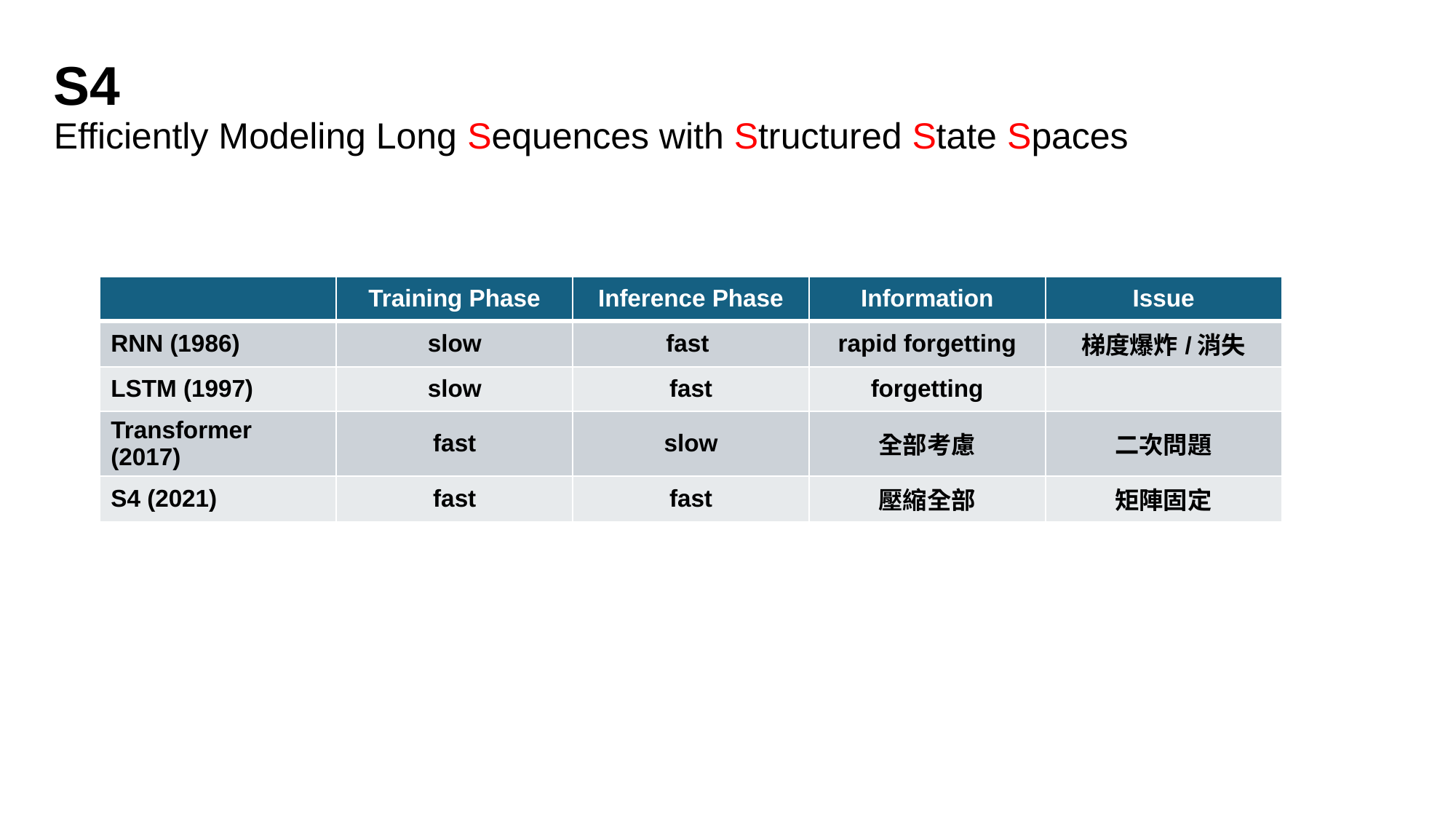

# S4 Efficiently Modeling Long Sequences with Structured State Spaces
|  | Training Phase | Inference Phase | Information | Issue |
| --- | --- | --- | --- | --- |
| RNN (1986) | slow | fast | rapid forgetting | 梯度爆炸/消失 |
| LSTM (1997) | slow | fast | forgetting |  |
| Transformer (2017) | fast | slow | 全部考慮 | 二次問題 |
| S4 (2021) | fast | fast | 壓縮全部 | 矩陣固定 |